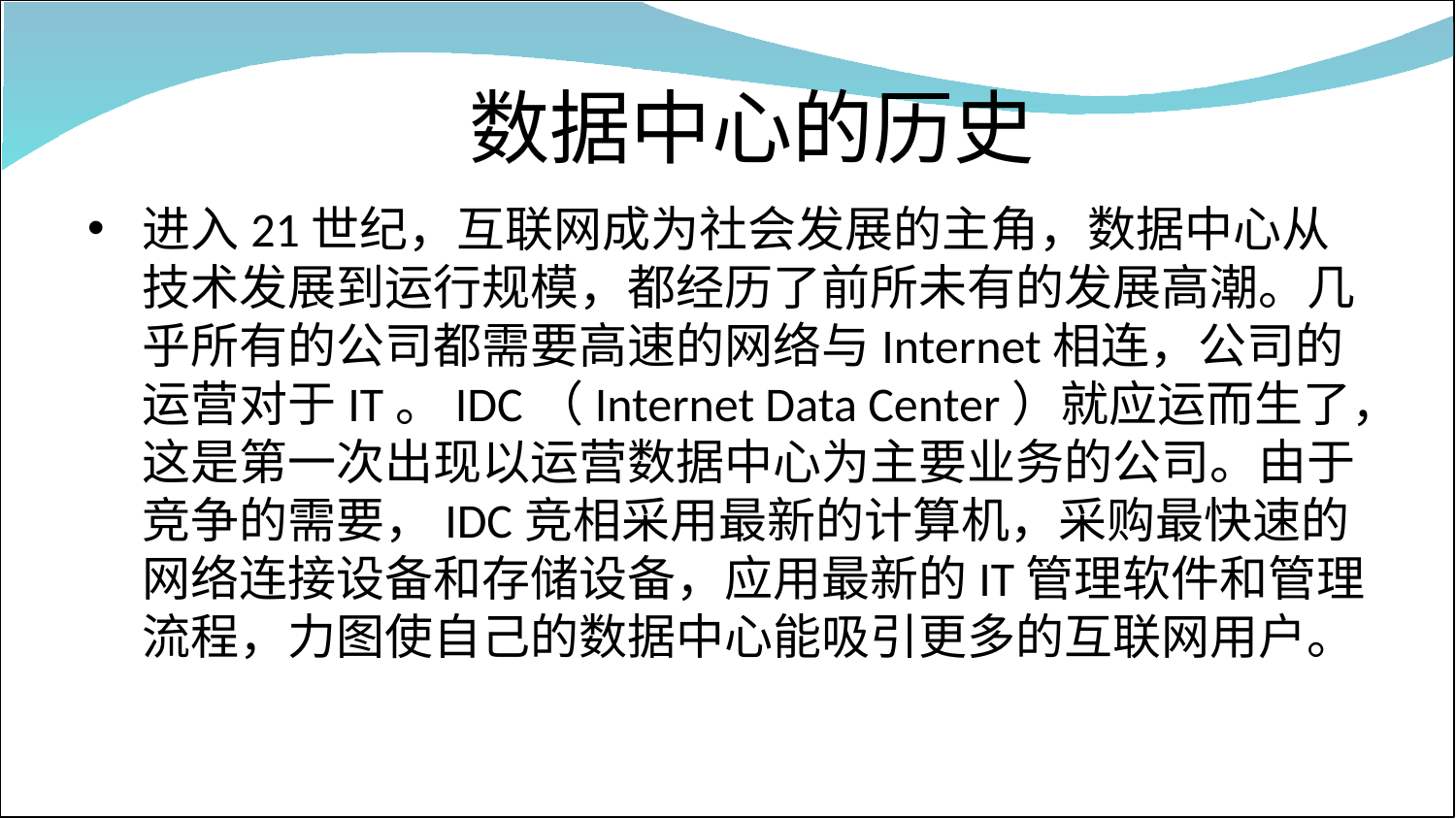

数据中心的历史
进入21世纪，互联网成为社会发展的主角，数据中心从技术发展到运行规模，都经历了前所未有的发展高潮。几乎所有的公司都需要高速的网络与Internet相连，公司的运营对于IT。IDC（Internet Data Center）就应运而生了，这是第一次出现以运营数据中心为主要业务的公司。由于竞争的需要，IDC竞相采用最新的计算机，采购最快速的网络连接设备和存储设备，应用最新的IT管理软件和管理流程，力图使自己的数据中心能吸引更多的互联网用户。